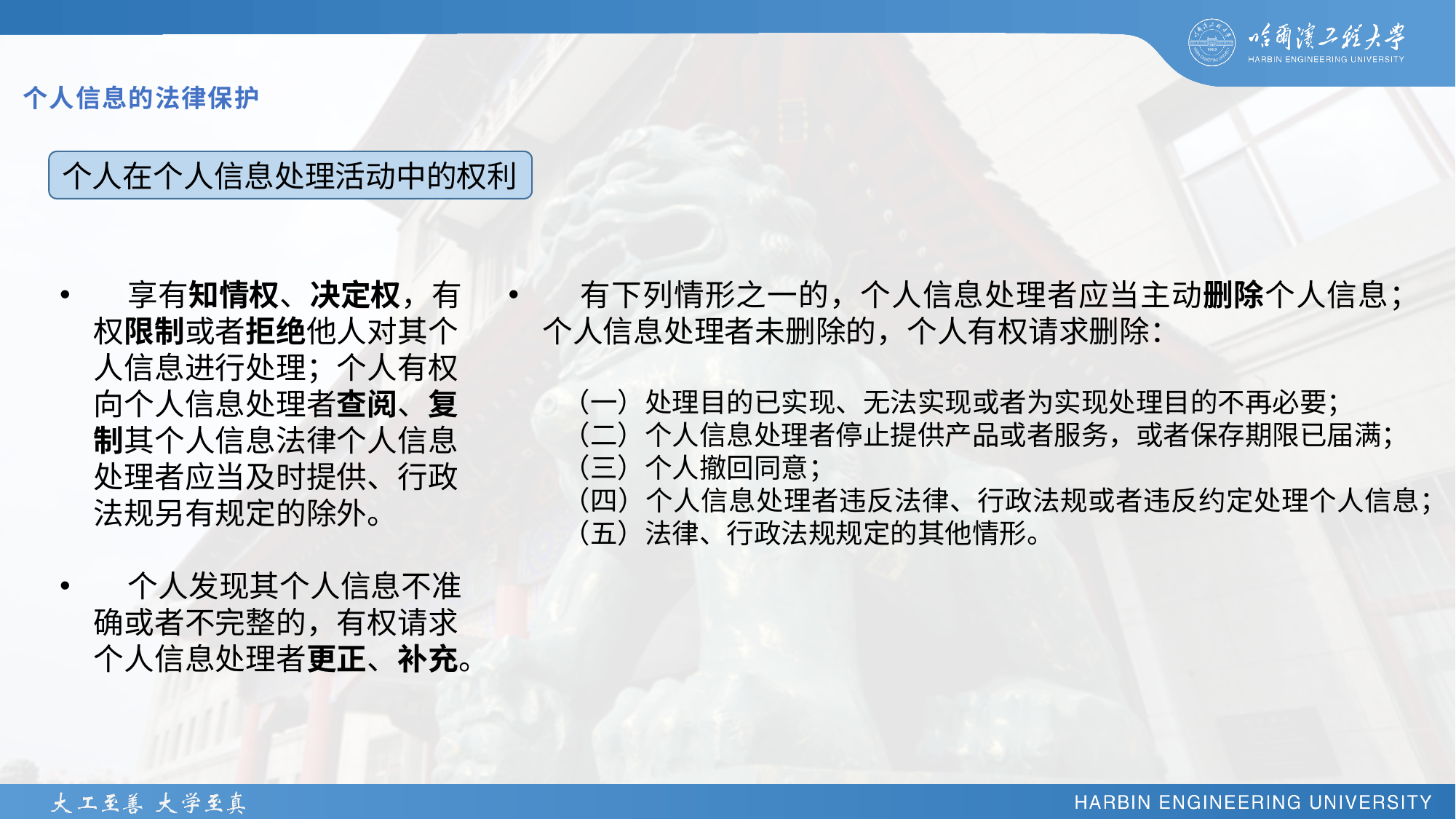

# 个人信息的法律保护
个人在个人信息处理活动中的权利
    享有知情权、决定权，有权限制或者拒绝他人对其个人信息进行处理；个人有权向个人信息处理者查阅、复制其个人信息法律个人信息处理者应当及时提供、行政法规另有规定的除外。

    个人发现其个人信息不准确或者不完整的，有权请求个人信息处理者更正、补充。

    有下列情形之一的，个人信息处理者应当主动删除个人信息；个人信息处理者未删除的，个人有权请求删除：

（一）处理目的已实现、无法实现或者为实现处理目的不再必要；
（二）个人信息处理者停止提供产品或者服务，或者保存期限已届满；
（三）个人撤回同意；
（四）个人信息处理者违反法律、行政法规或者违反约定处理个人信息；
（五）法律、行政法规规定的其他情形。